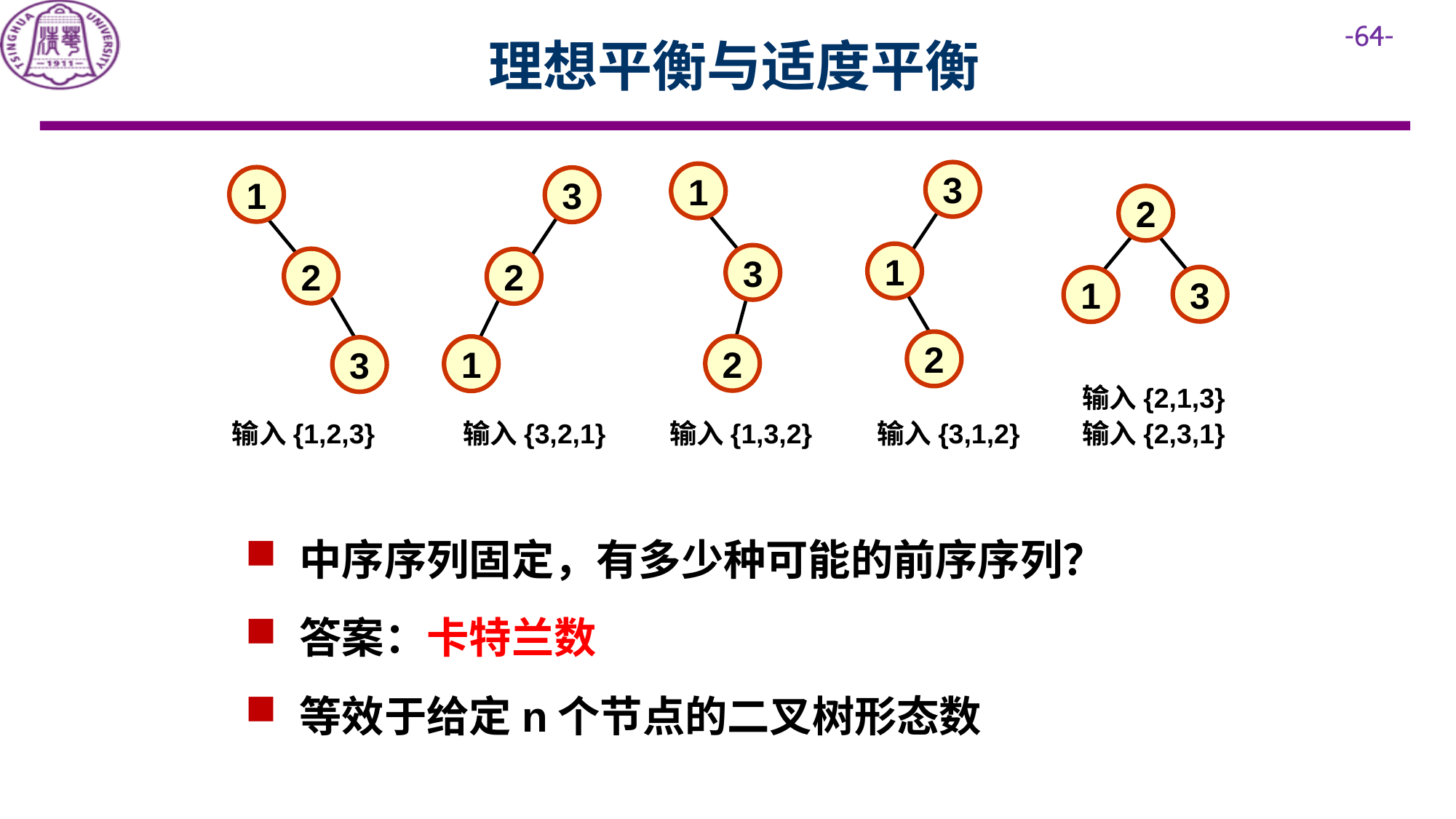

# 理想平衡与适度平衡
3
1
1
3
2

1
3
2
2
3
1

2
2
1
3
输入{2,1,3}
输入{1,2,3}
输入{3,2,1}
输入{1,3,2}
输入{3,1,2}
输入{2,3,1}
中序序列固定，有多少种可能的前序序列？
答案：卡特兰数
等效于给定n个节点的二叉树形态数